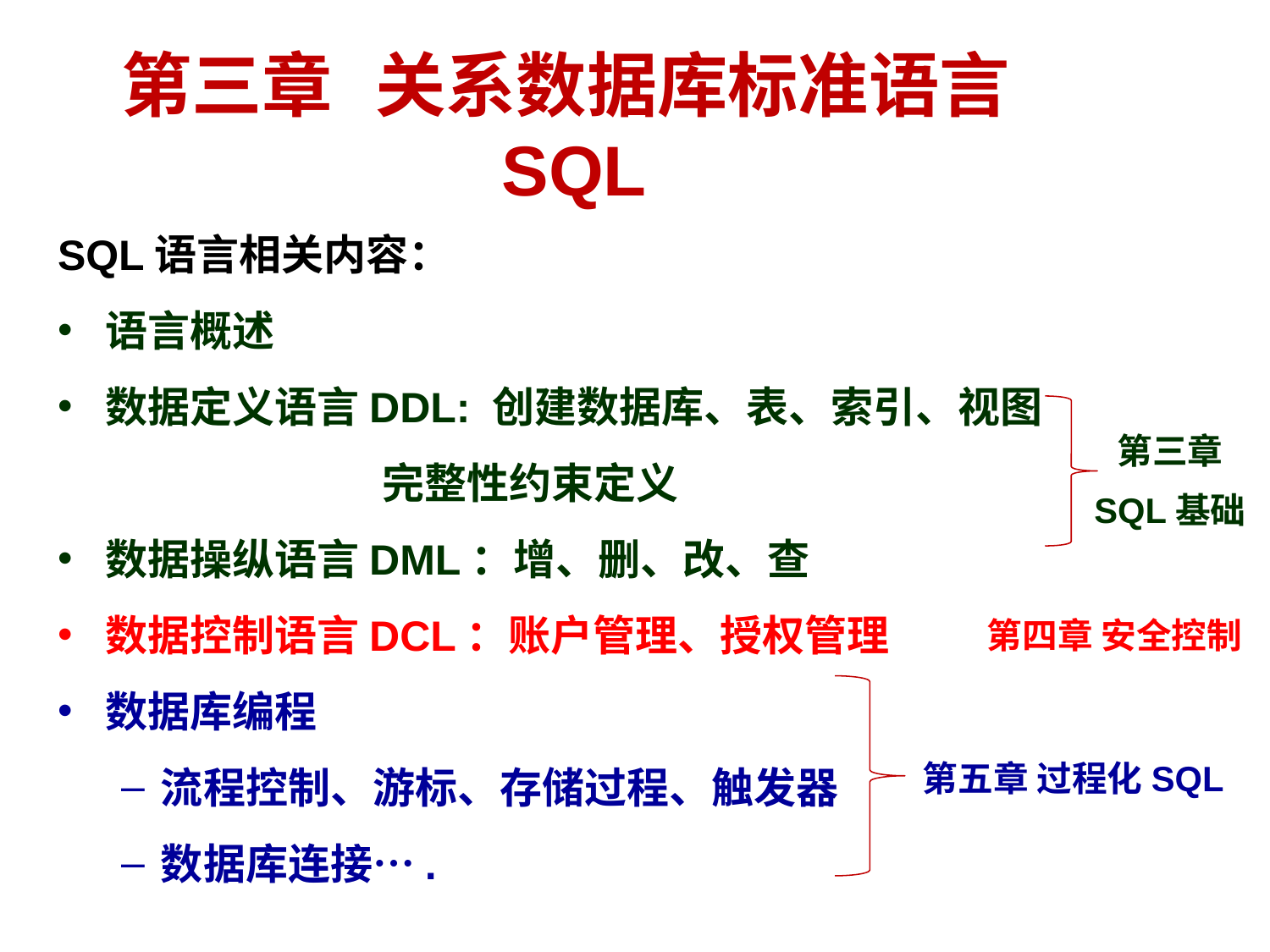

# 第三章	关系数据库标准语言SQL
SQL语言相关内容：
语言概述
数据定义语言DDL: 创建数据库、表、索引、视图
                                 完整性约束定义
数据操纵语言DML：增、删、改、查
数据控制语言DCL：账户管理、授权管理
数据库编程
流程控制、游标、存储过程、触发器
数据库连接….

第三章 SQL基础
第四章 安全控制

第五章 过程化SQL